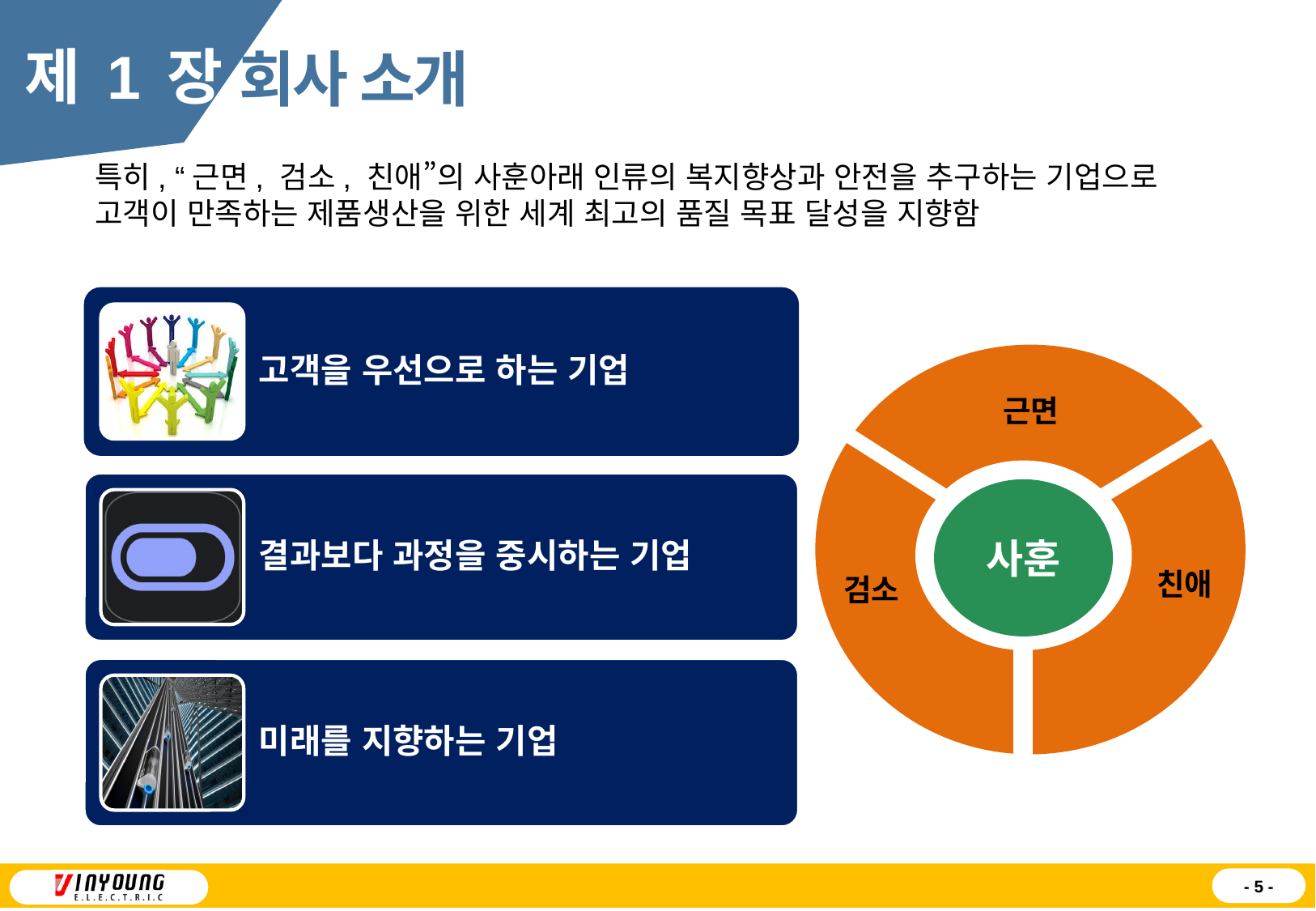

제 1 장
회사 소개
특히, “근면, 검소, 친애”의 사훈아래 인류의 복지향상과 안전을 추구하는 기업으로 고객이 만족하는 제품생산을 위한 세계 최고의 품질 목표 달성을 지향함
고객을 우선으로 하는 기업
결과보다 과정을 중시하는 기업
미래를 지향하는 기업

근면

사훈
친애
검소